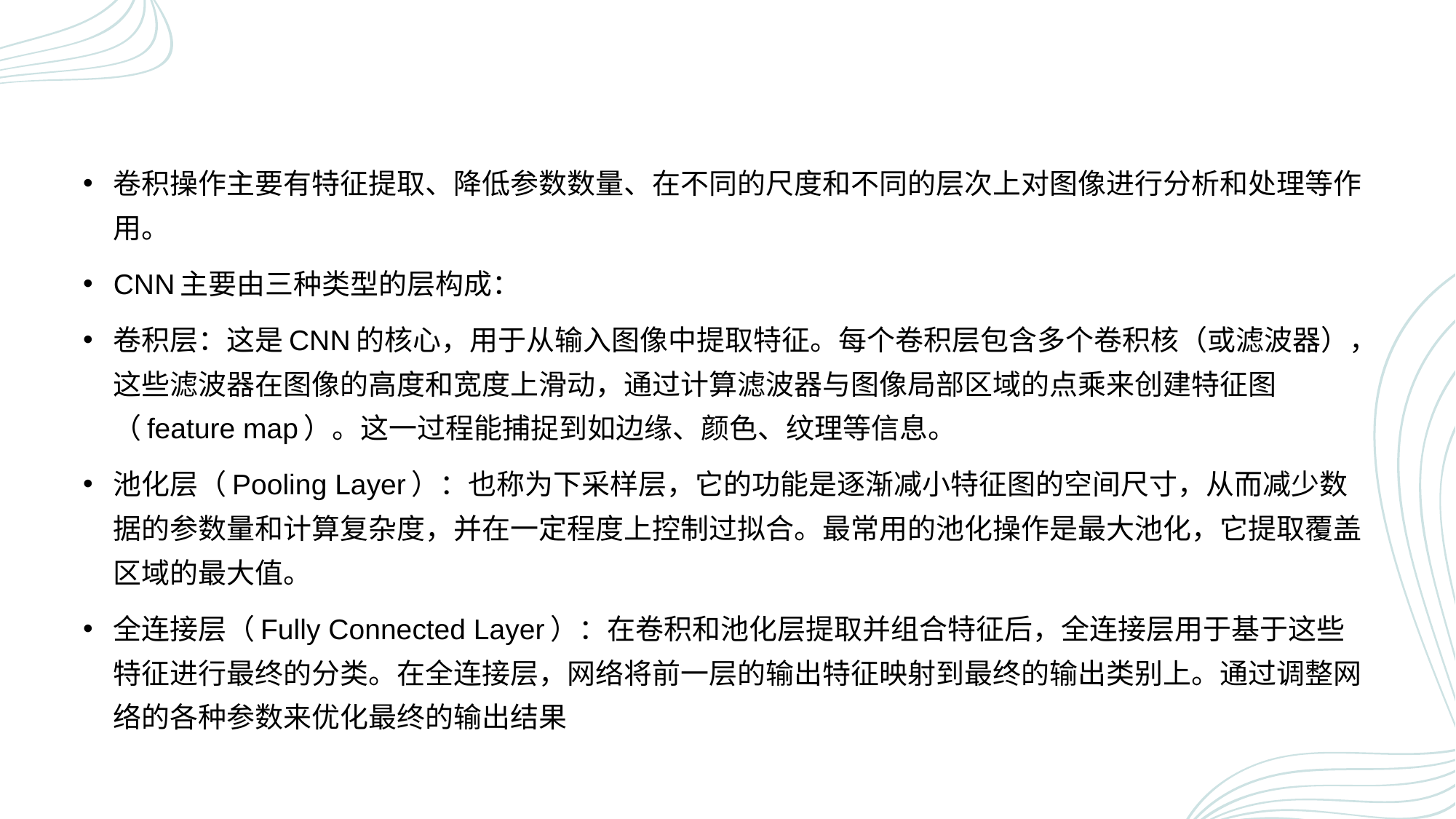

#
卷积操作主要有特征提取、降低参数数量、在不同的尺度和不同的层次上对图像进行分析和处理等作用。
CNN主要由三种类型的层构成：
卷积层：这是CNN的核心，用于从输入图像中提取特征。每个卷积层包含多个卷积核（或滤波器），这些滤波器在图像的高度和宽度上滑动，通过计算滤波器与图像局部区域的点乘来创建特征图（feature map）。这一过程能捕捉到如边缘、颜色、纹理等信息。
池化层（Pooling Layer）：也称为下采样层，它的功能是逐渐减小特征图的空间尺寸，从而减少数据的参数量和计算复杂度，并在一定程度上控制过拟合。最常用的池化操作是最大池化，它提取覆盖区域的最大值。
全连接层（Fully Connected Layer）：在卷积和池化层提取并组合特征后，全连接层用于基于这些特征进行最终的分类。在全连接层，网络将前一层的输出特征映射到最终的输出类别上。通过调整网络的各种参数来优化最终的输出结果